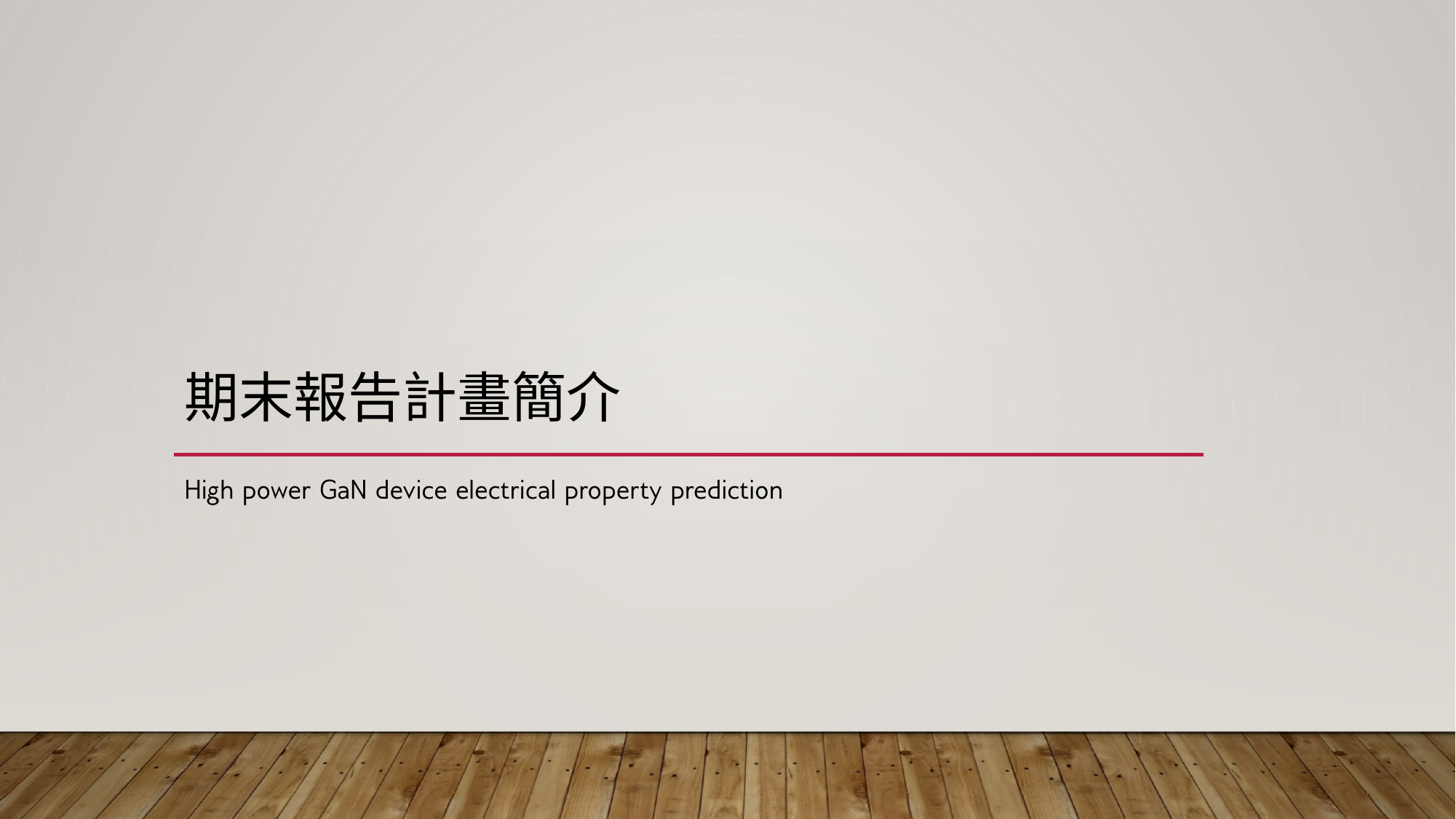

# 期末報告計畫簡介
High power GaN device electrical property prediction